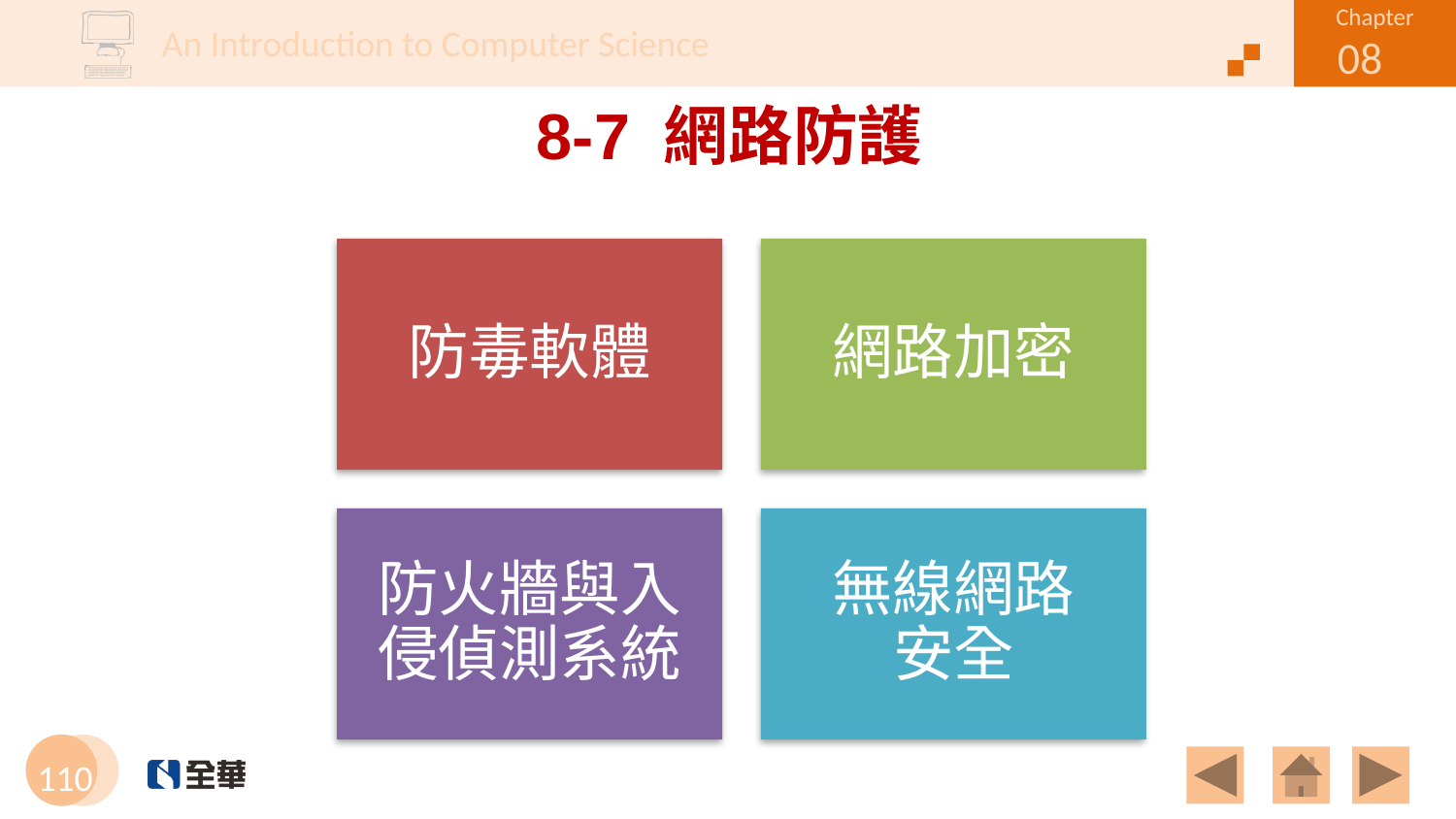

# 8-7 網路防護
防毒軟體
網路加密
防火牆與入侵偵測系統
無線網路
安全